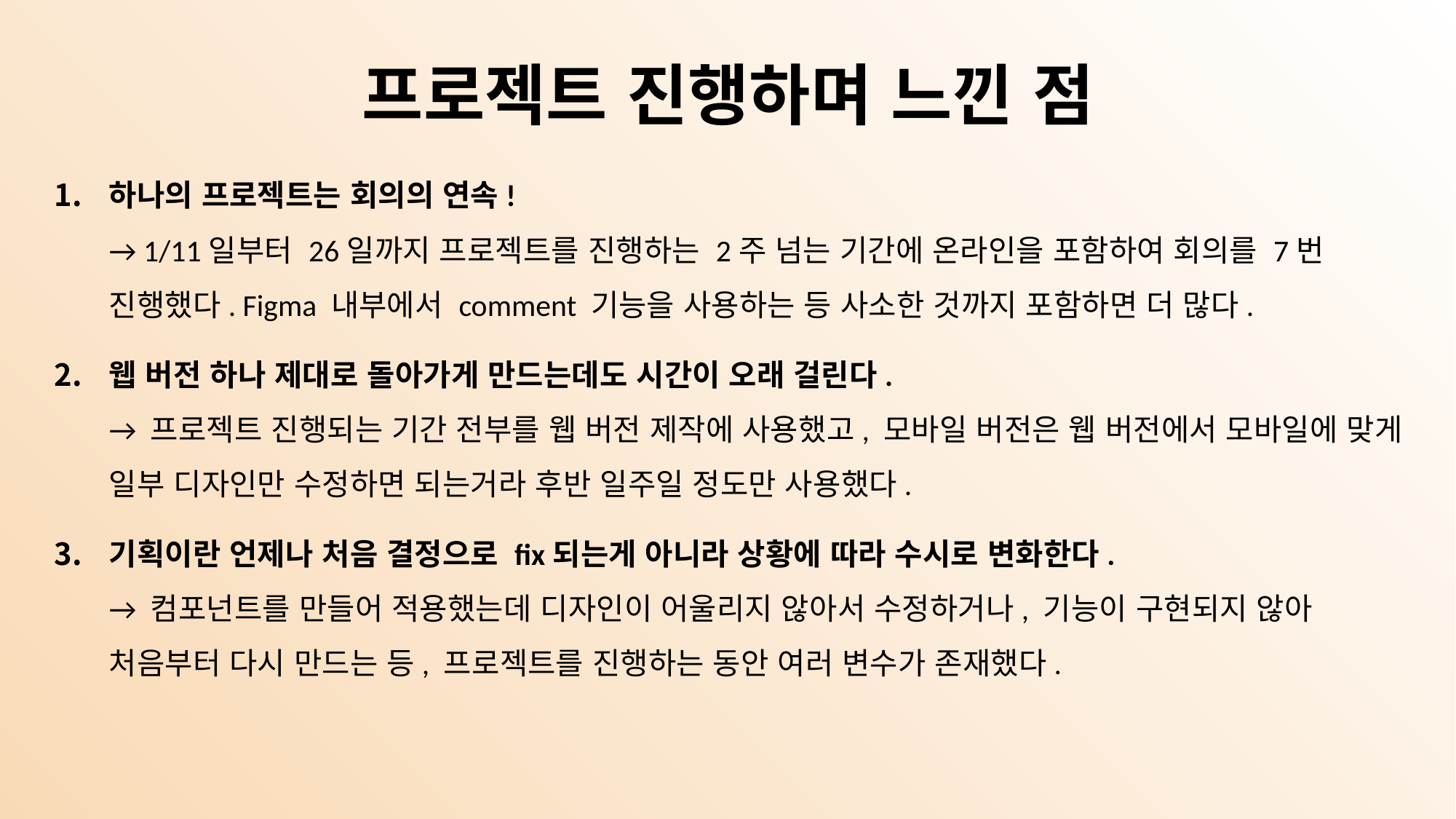

# 프로젝트 진행하며 느낀 점
하나의 프로젝트는 회의의 연속!
→ 1/11일부터 26일까지 프로젝트를 진행하는 2주 넘는 기간에 온라인을 포함하여 회의를 7번 진행했다. Figma 내부에서 comment 기능을 사용하는 등 사소한 것까지 포함하면 더 많다.
웹 버전 하나 제대로 돌아가게 만드는데도 시간이 오래 걸린다.
→ 프로젝트 진행되는 기간 전부를 웹 버전 제작에 사용했고, 모바일 버전은 웹 버전에서 모바일에 맞게 일부 디자인만 수정하면 되는거라 후반 일주일 정도만 사용했다.
기획이란 언제나 처음 결정으로 fix되는게 아니라 상황에 따라 수시로 변화한다.
→ 컴포넌트를 만들어 적용했는데 디자인이 어울리지 않아서 수정하거나, 기능이 구현되지 않아 처음부터 다시 만드는 등, 프로젝트를 진행하는 동안 여러 변수가 존재했다.